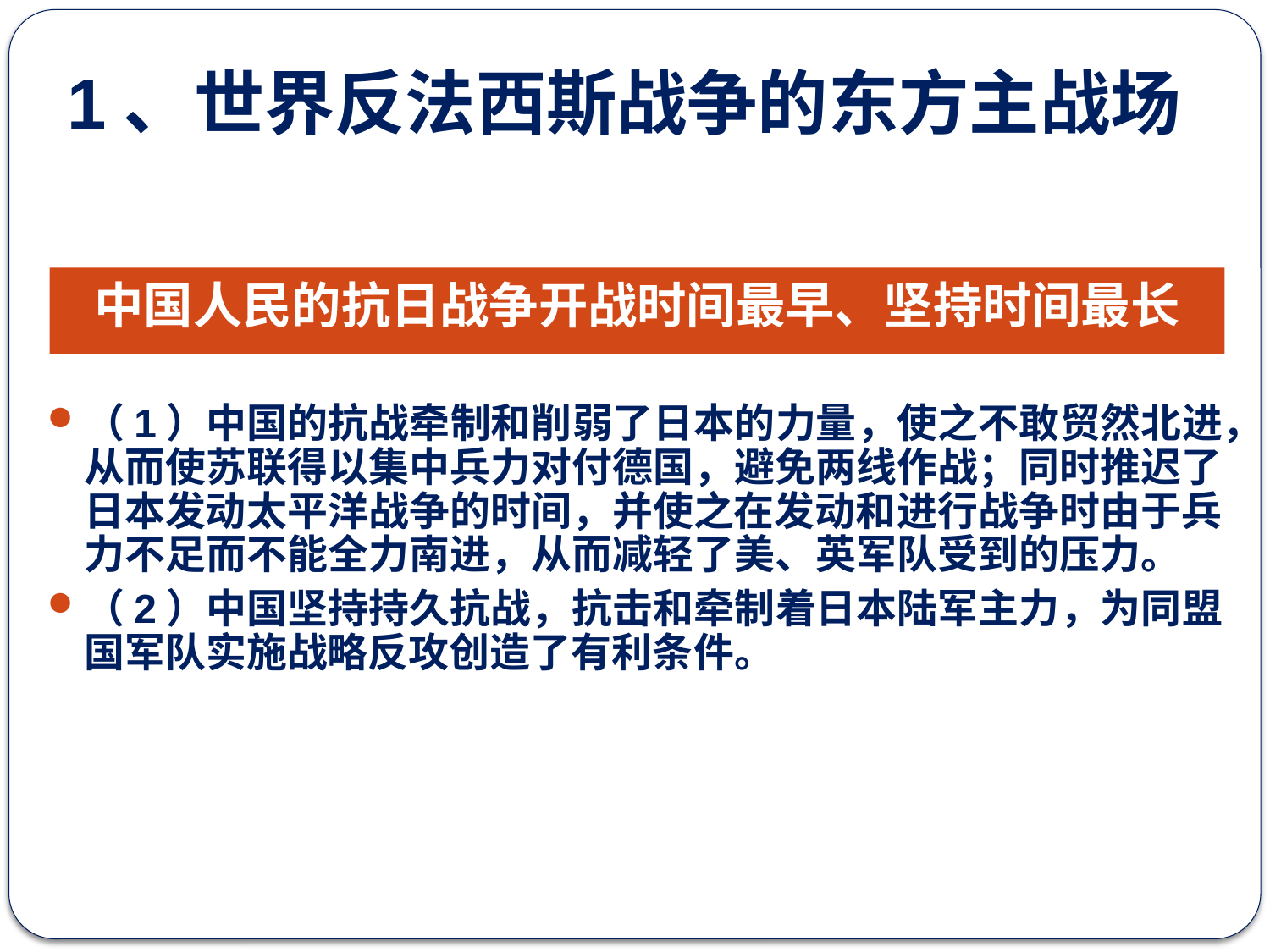

# 1、世界反法西斯战争的东方主战场
中国人民的抗日战争开战时间最早、坚持时间最长
（1）中国的抗战牵制和削弱了日本的力量，使之不敢贸然北进，从而使苏联得以集中兵力对付德国，避免两线作战；同时推迟了日本发动太平洋战争的时间，并使之在发动和进行战争时由于兵力不足而不能全力南进，从而减轻了美、英军队受到的压力。
（2）中国坚持持久抗战，抗击和牵制着日本陆军主力，为同盟国军队实施战略反攻创造了有利条件。